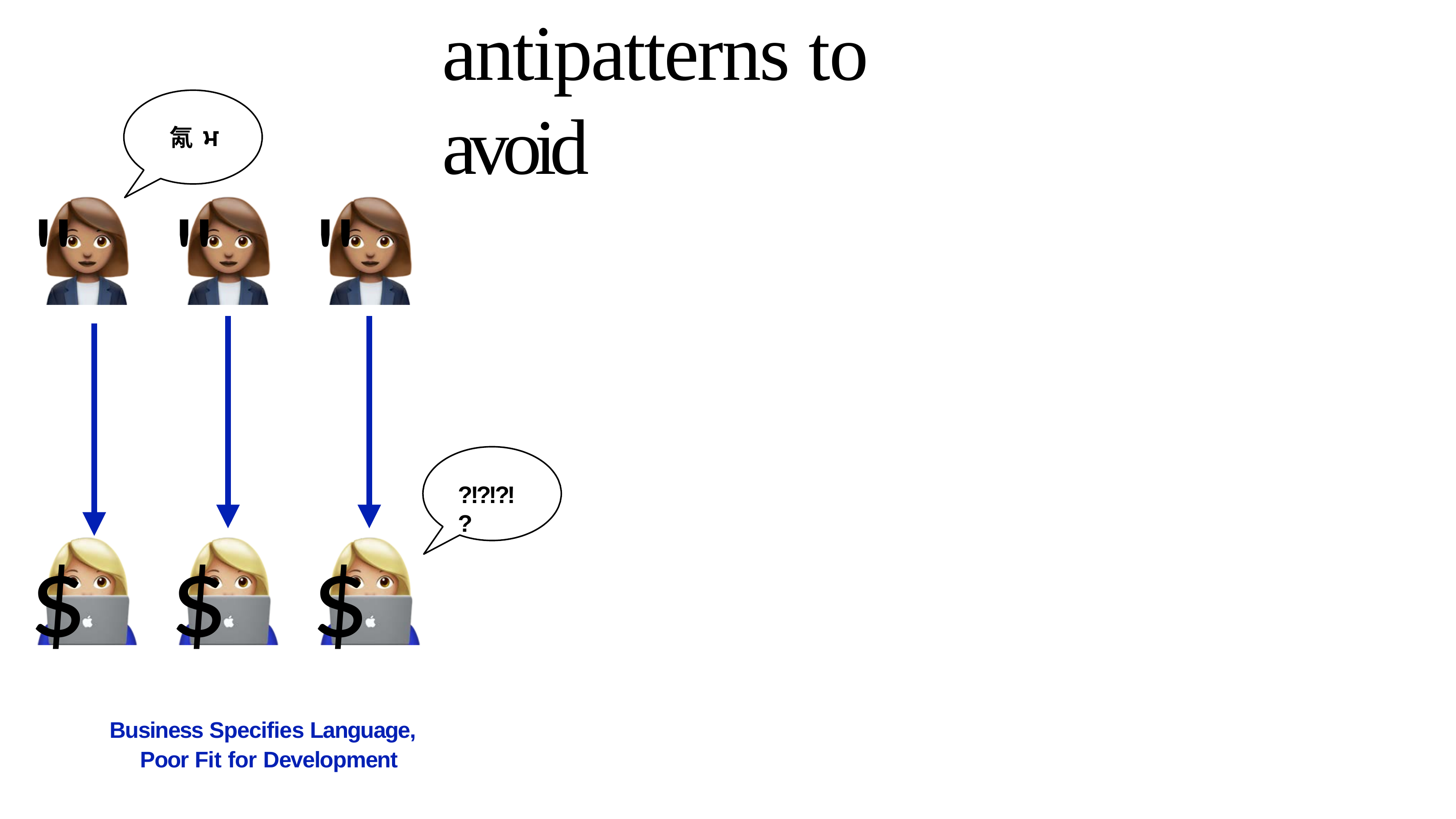

# antipatterns to avoid

氝ਮ
" " "

?!?!?!?

$ $ $
Business Specifies Language,  Poor Fit for Development